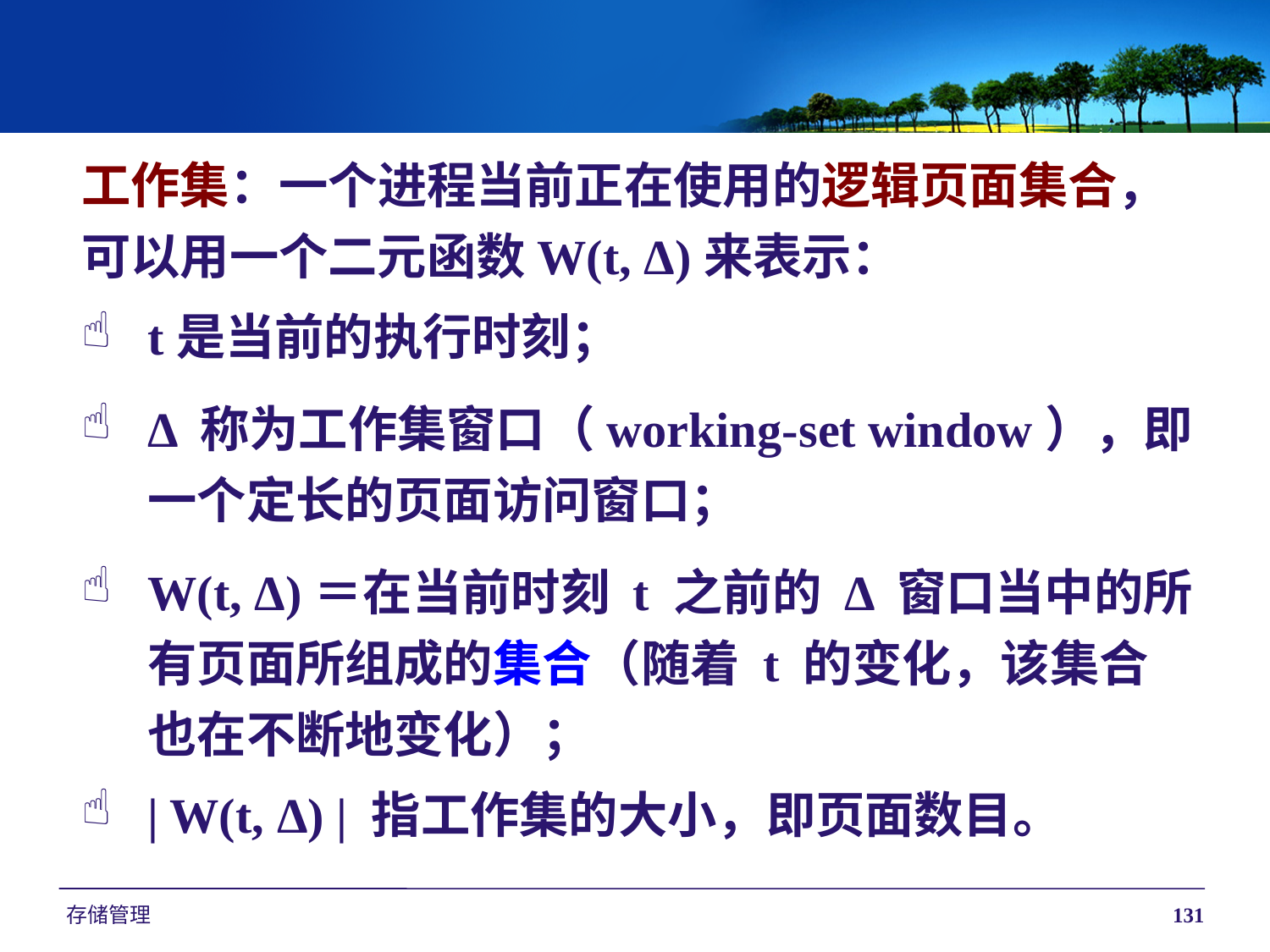

工作集：一个进程当前正在使用的逻辑页面集合，
可以用一个二元函数W(t, Δ)来表示：
t是当前的执行时刻；
Δ 称为工作集窗口（working-set window），即一个定长的页面访问窗口；
W(t, Δ)＝在当前时刻 t 之前的 Δ 窗口当中的所有页面所组成的集合（随着 t 的变化，该集合也在不断地变化）；
| W(t, Δ) | 指工作集的大小，即页面数目。
存储管理
131